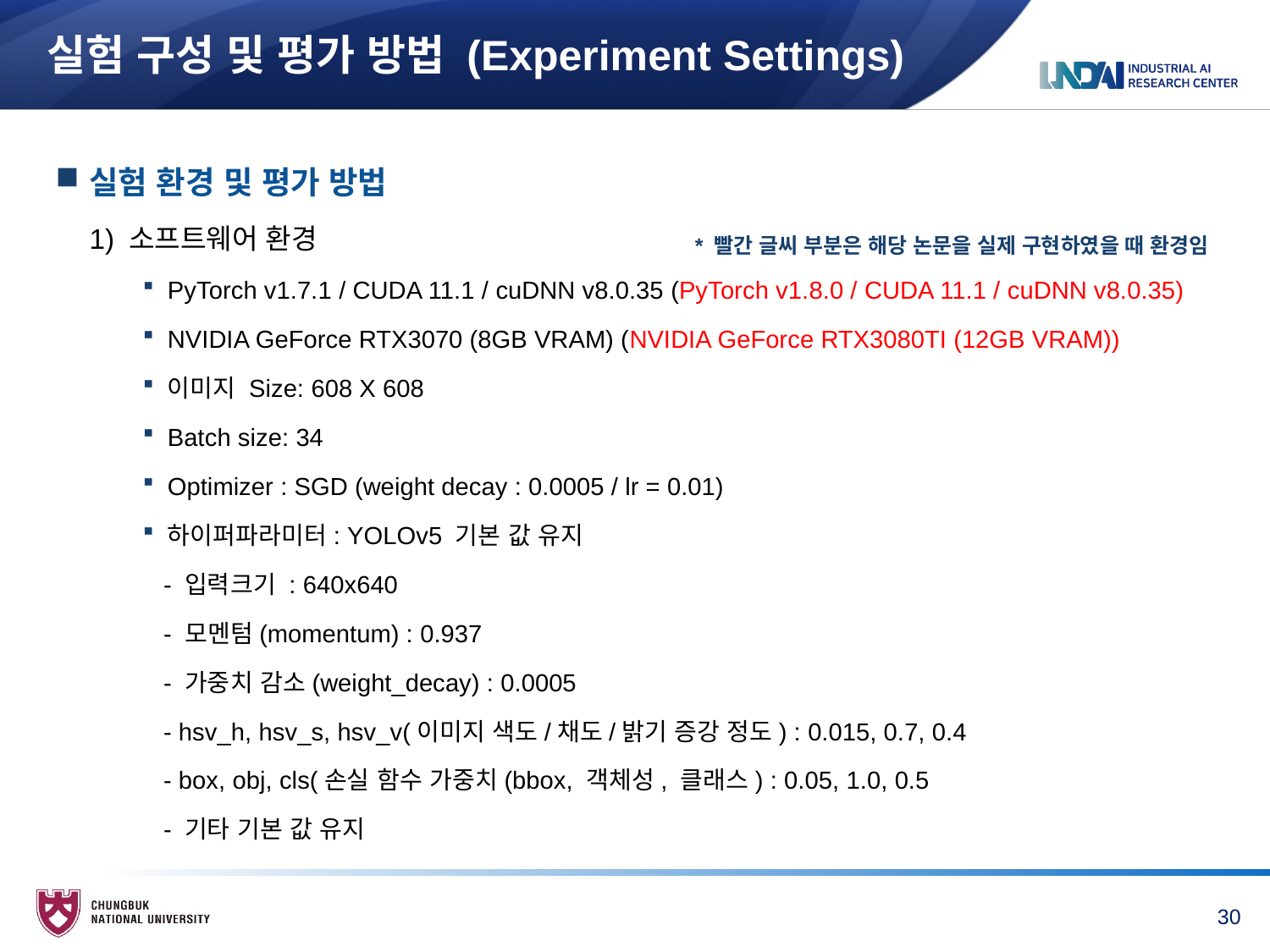

# 실험 구성 및 평가 방법 (Experiment Settings)
실험 환경 및 평가 방법
1) 소프트웨어 환경
PyTorch v1.7.1 / CUDA 11.1 / cuDNN v8.0.35 (PyTorch v1.8.0 / CUDA 11.1 / cuDNN v8.0.35)
NVIDIA GeForce RTX3070 (8GB VRAM) (NVIDIA GeForce RTX3080TI (12GB VRAM))
이미지 Size: 608 X 608
Batch size: 34
Optimizer : SGD (weight decay : 0.0005 / lr = 0.01)
하이퍼파라미터: YOLOv5 기본 값 유지
   - 입력크기 : 640x640
   - 모멘텀(momentum) : 0.937
   - 가중치 감소(weight_decay) : 0.0005
   - hsv_h, hsv_s, hsv_v(이미지 색도/채도/밝기 증강 정도) : 0.015, 0.7, 0.4
   - box, obj, cls(손실 함수 가중치(bbox, 객체성, 클래스) : 0.05, 1.0, 0.5
   - 기타 기본 값 유지
* 빨간 글씨 부분은 해당 논문을 실제 구현하였을 때 환경임